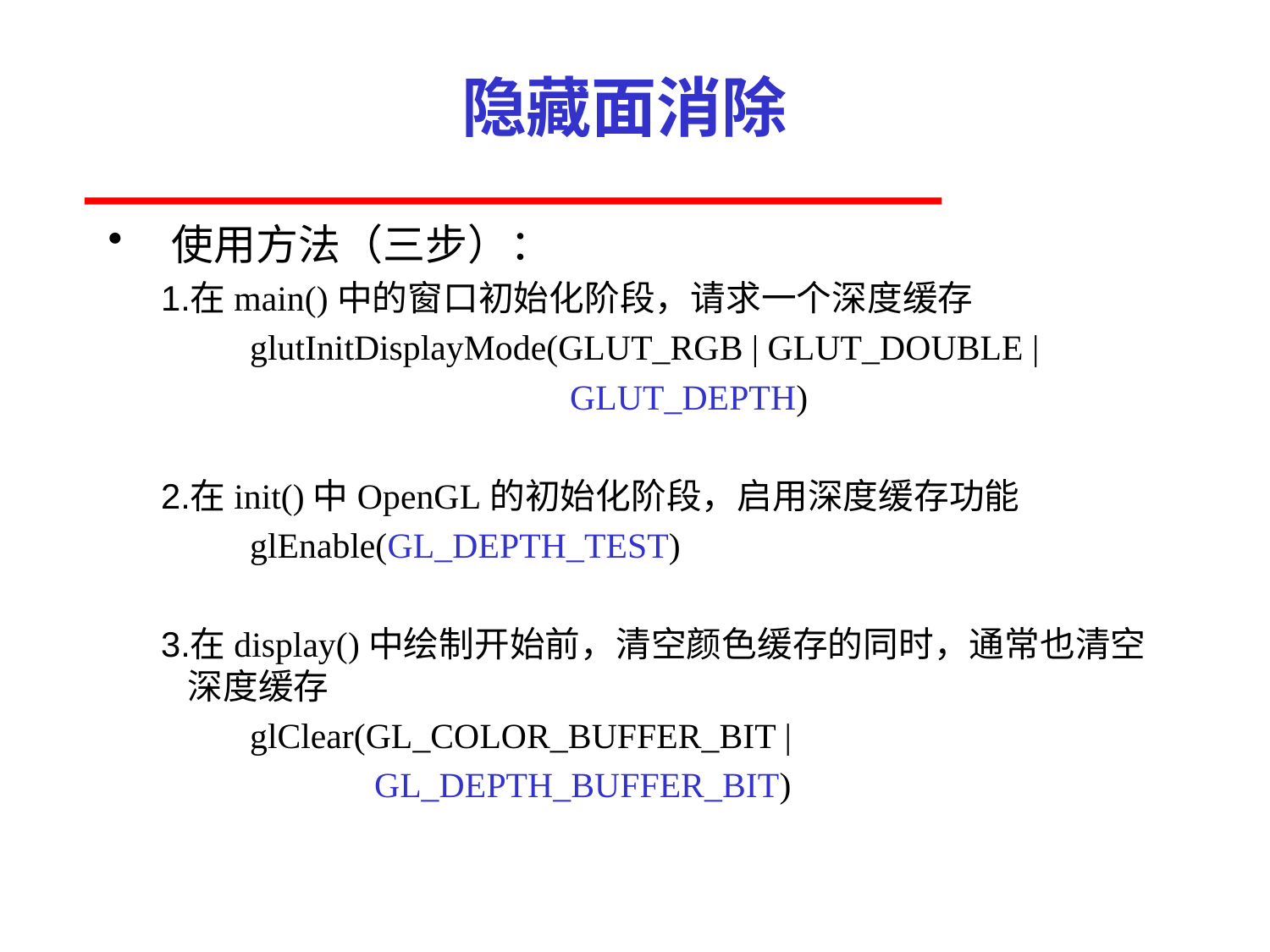

# 隐藏面消除
使用方法（三步）：
在main()中的窗口初始化阶段，请求一个深度缓存
          glutInitDisplayMode(GLUT_RGB | GLUT_DOUBLE |
                                              GLUT_DEPTH)

在init()中OpenGL的初始化阶段，启用深度缓存功能
          glEnable(GL_DEPTH_TEST)

在display()中绘制开始前，清空颜色缓存的同时，通常也清空深度缓存
          glClear(GL_COLOR_BUFFER_BIT |
                        GL_DEPTH_BUFFER_BIT)